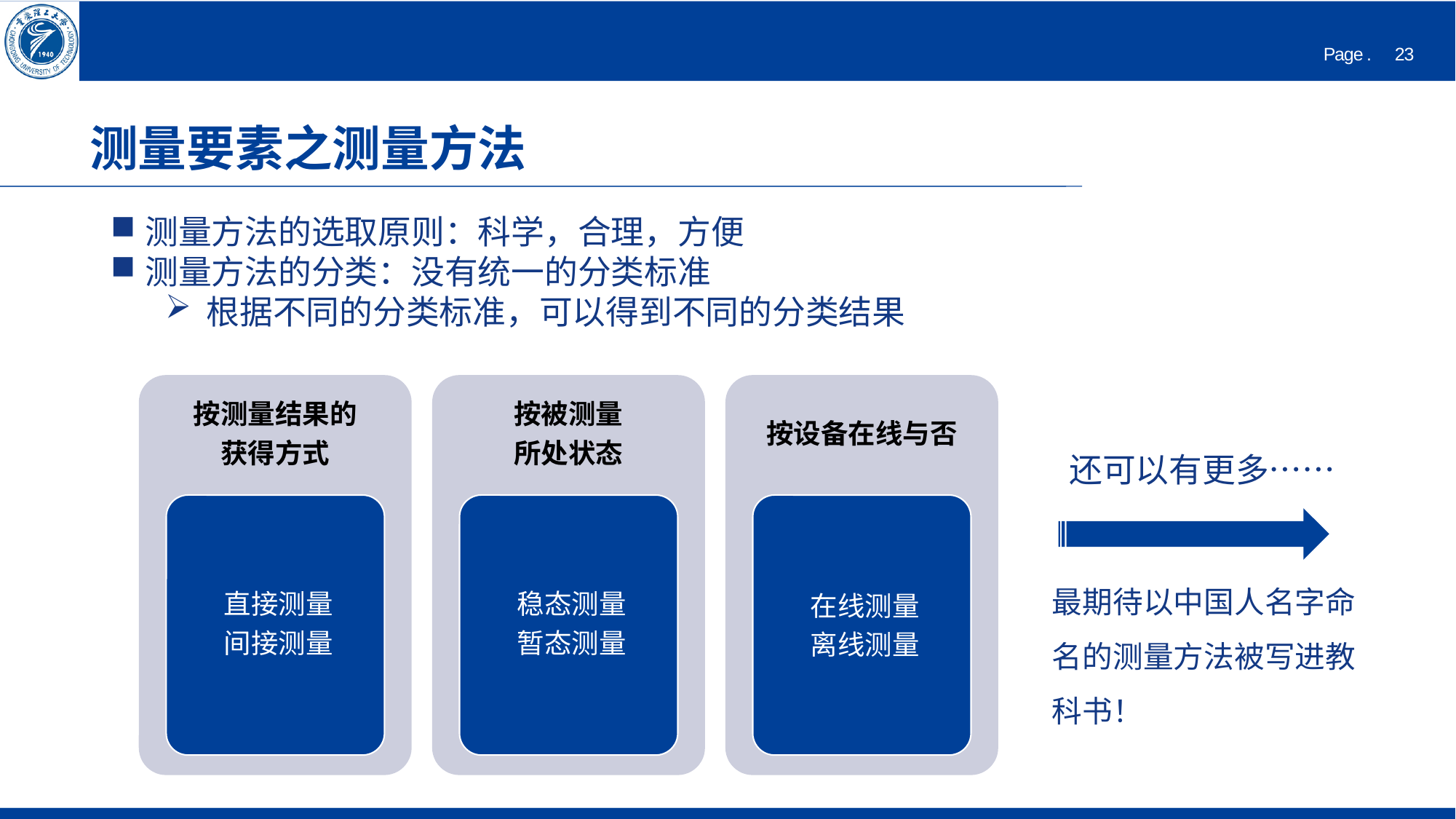

# 测量要素之测量方法
测量方法的选取原则：科学，合理，方便
测量方法的分类：没有统一的分类标准
根据不同的分类标准，可以得到不同的分类结果
按测量结果的
获得方式
直接测量
间接测量
按被测量
所处状态
稳态测量
暂态测量
按设备在线与否

在线测量
离线测量

还可以有更多……

最期待以中国人名字命名的测量方法被写进教科书！